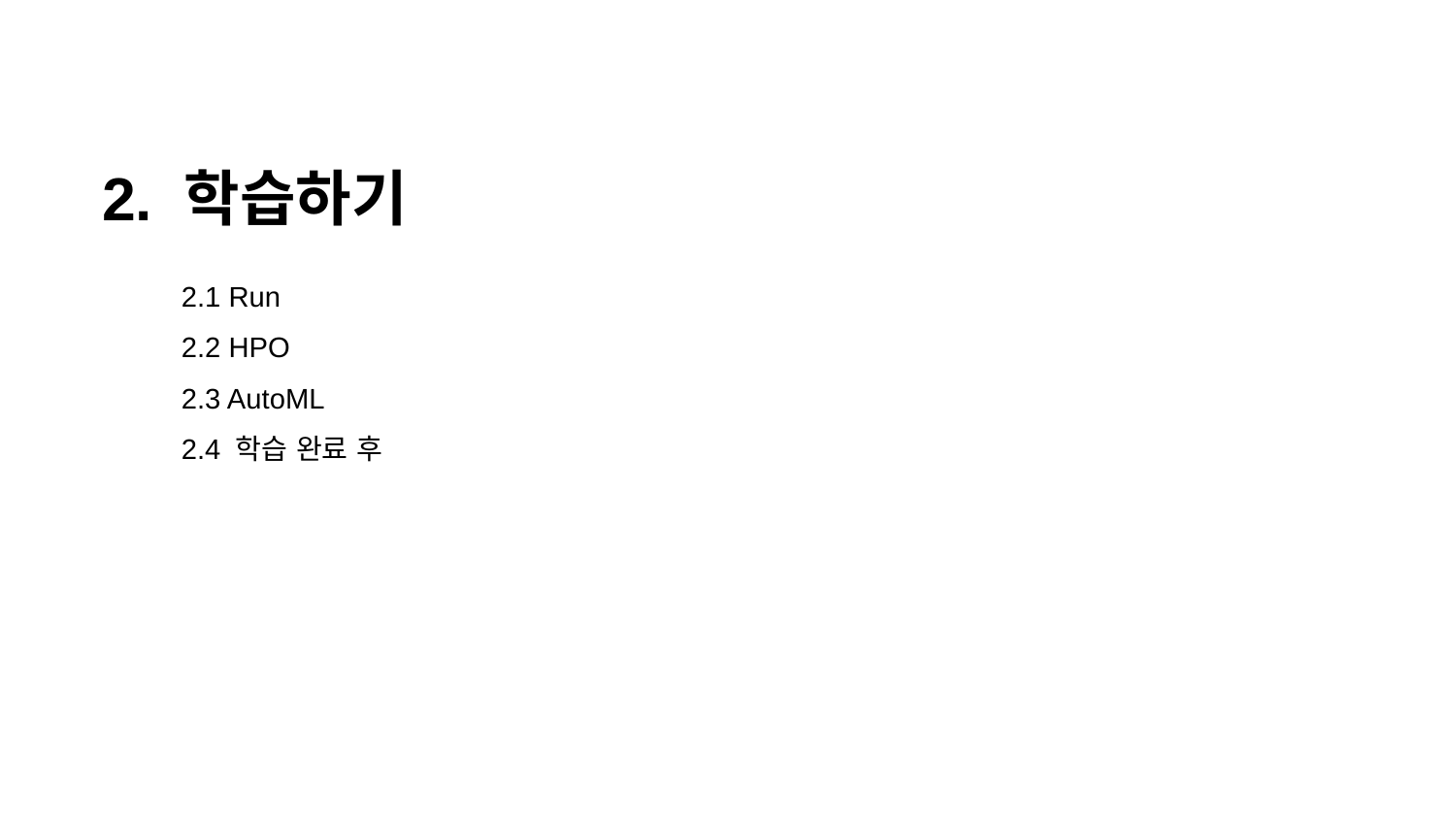

2. 학습하기
 2.1 Run
 2.2 HPO
 2.3 AutoML
 2.4 학습 완료 후